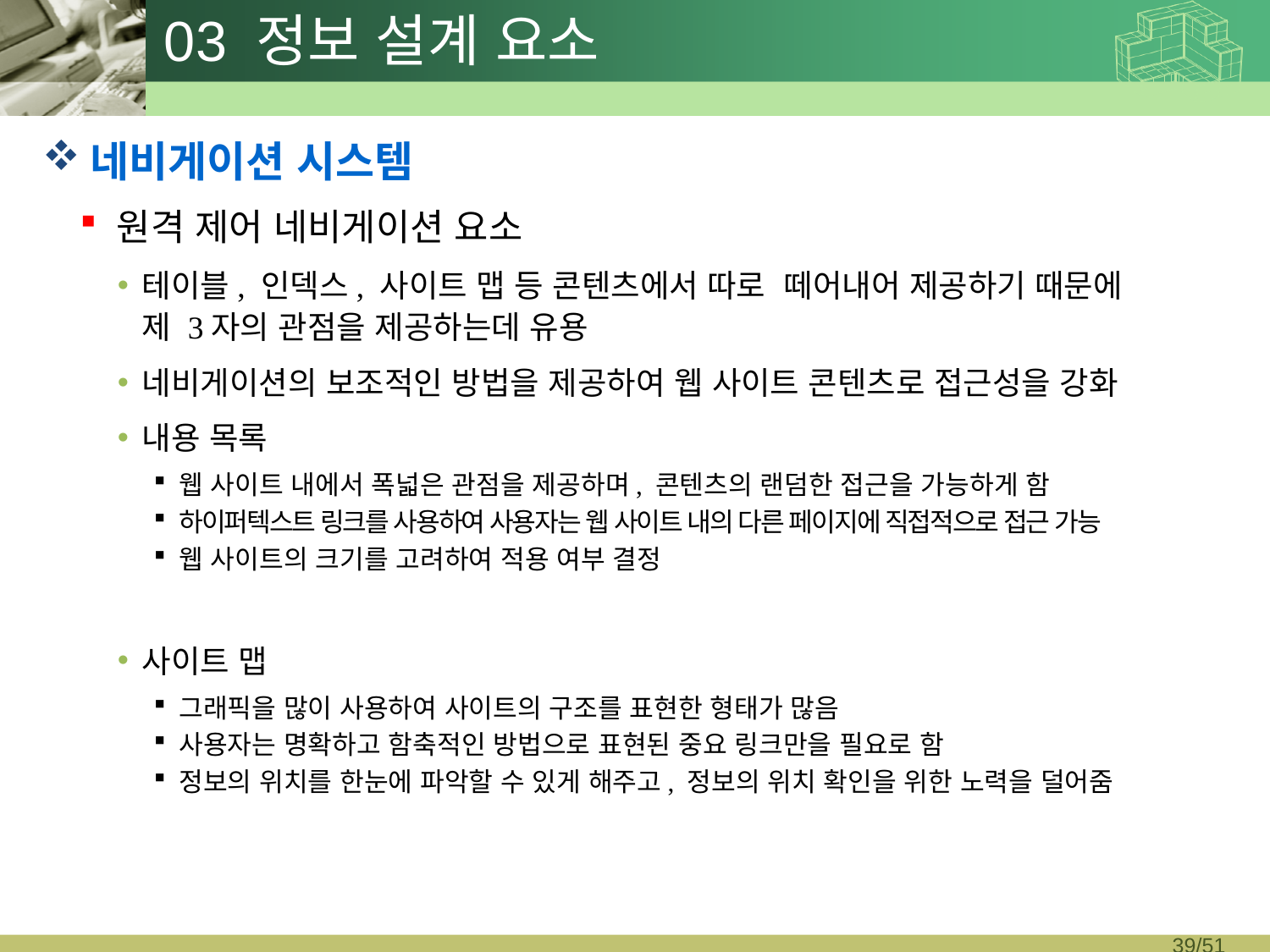

# 03 정보 설계 요소
네비게이션 시스템
원격 제어 네비게이션 요소
테이블, 인덱스, 사이트 맵 등 콘텐츠에서 따로  떼어내어 제공하기 때문에
제 3자의 관점을 제공하는데 유용
네비게이션의 보조적인 방법을 제공하여 웹 사이트 콘텐츠로 접근성을 강화
내용 목록
웹 사이트 내에서 폭넓은 관점을 제공하며, 콘텐츠의 랜덤한 접근을 가능하게 함
하이퍼텍스트 링크를 사용하여 사용자는 웹 사이트 내의 다른 페이지에 직접적으로 접근 가능
웹 사이트의 크기를 고려하여 적용 여부 결정

사이트 맵
그래픽을 많이 사용하여 사이트의 구조를 표현한 형태가 많음
사용자는 명확하고 함축적인 방법으로 표현된 중요 링크만을 필요로 함
정보의 위치를 한눈에 파악할 수 있게 해주고, 정보의 위치 확인을 위한 노력을 덜어줌